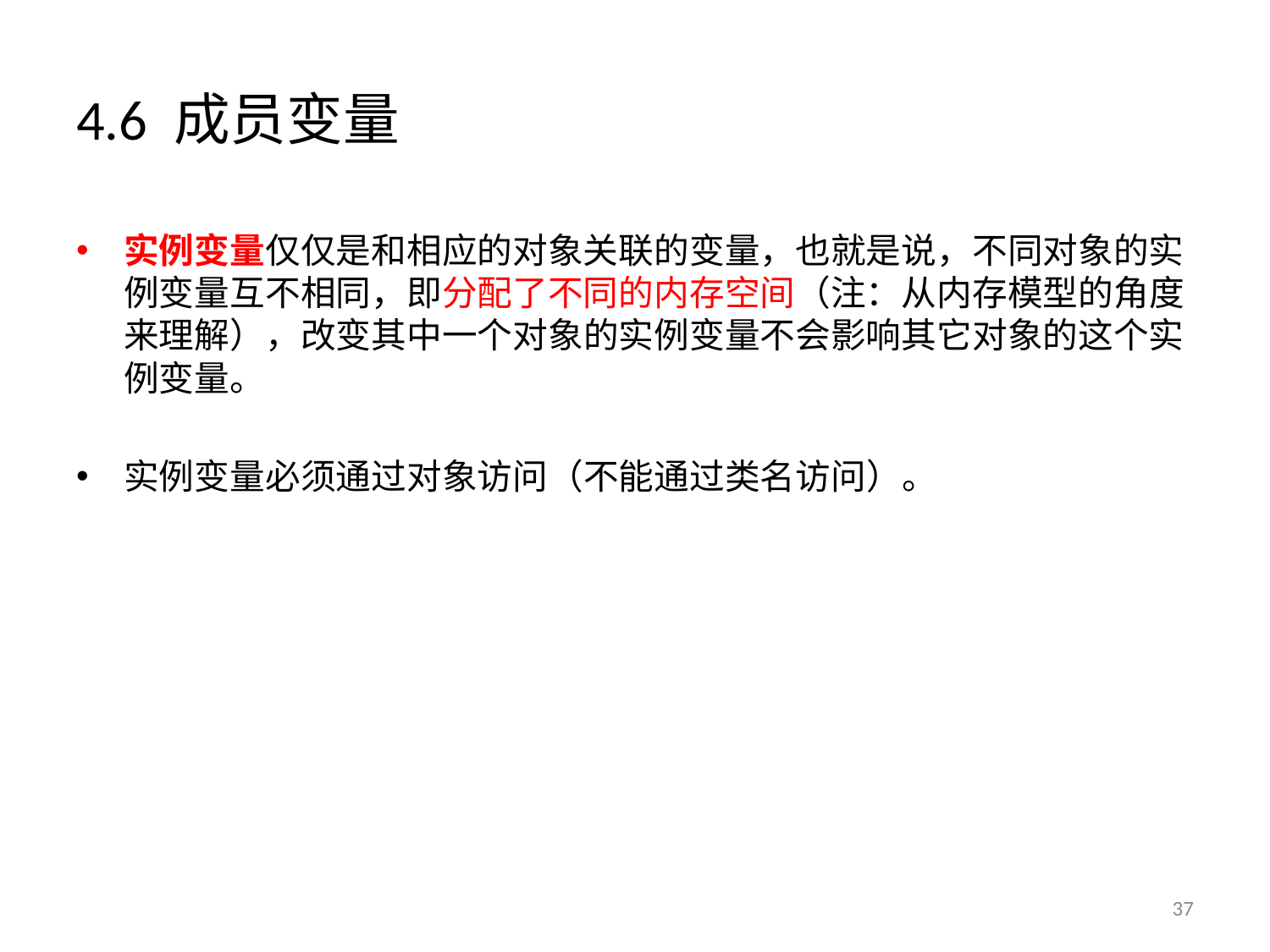

# 4.6 成员变量
实例变量仅仅是和相应的对象关联的变量，也就是说，不同对象的实例变量互不相同，即分配了不同的内存空间（注：从内存模型的角度来理解），改变其中一个对象的实例变量不会影响其它对象的这个实例变量。

实例变量必须通过对象访问（不能通过类名访问）。

37